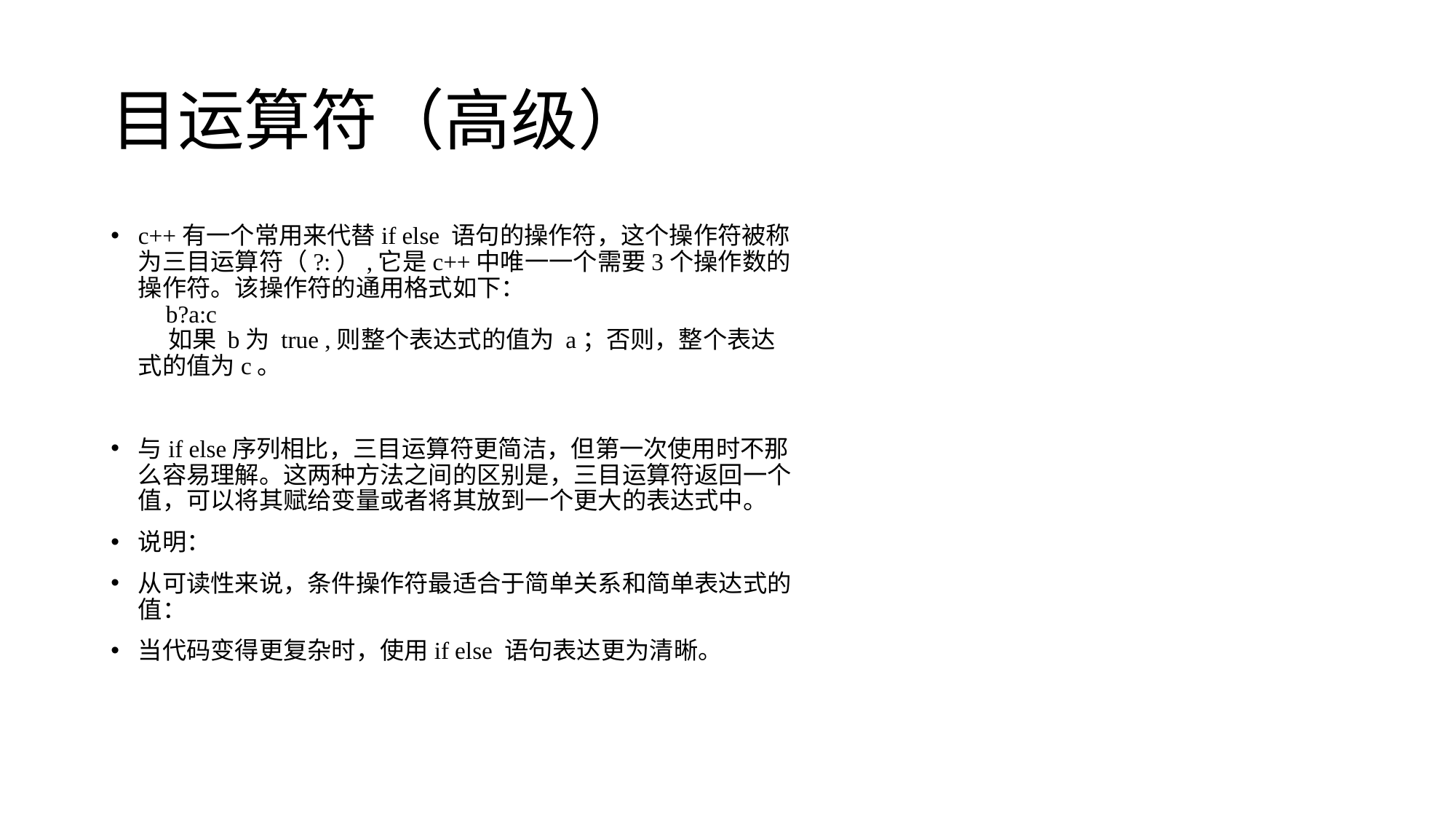

# 目运算符（高级）
c++有一个常用来代替if else 语句的操作符，这个操作符被称为三目运算符（?:）,它是c++中唯一一个需要3个操作数的操作符。该操作符的通用格式如下：
    b?a:c
    如果 b为 true ,则整个表达式的值为 a；否则，整个表达式的值为c。

与if else序列相比，三目运算符更简洁，但第一次使用时不那么容易理解。这两种方法之间的区别是，三目运算符返回一个值，可以将其赋给变量或者将其放到一个更大的表达式中。
说明：
从可读性来说，条件操作符最适合于简单关系和简单表达式的值：
当代码变得更复杂时，使用if else 语句表达更为清晰。